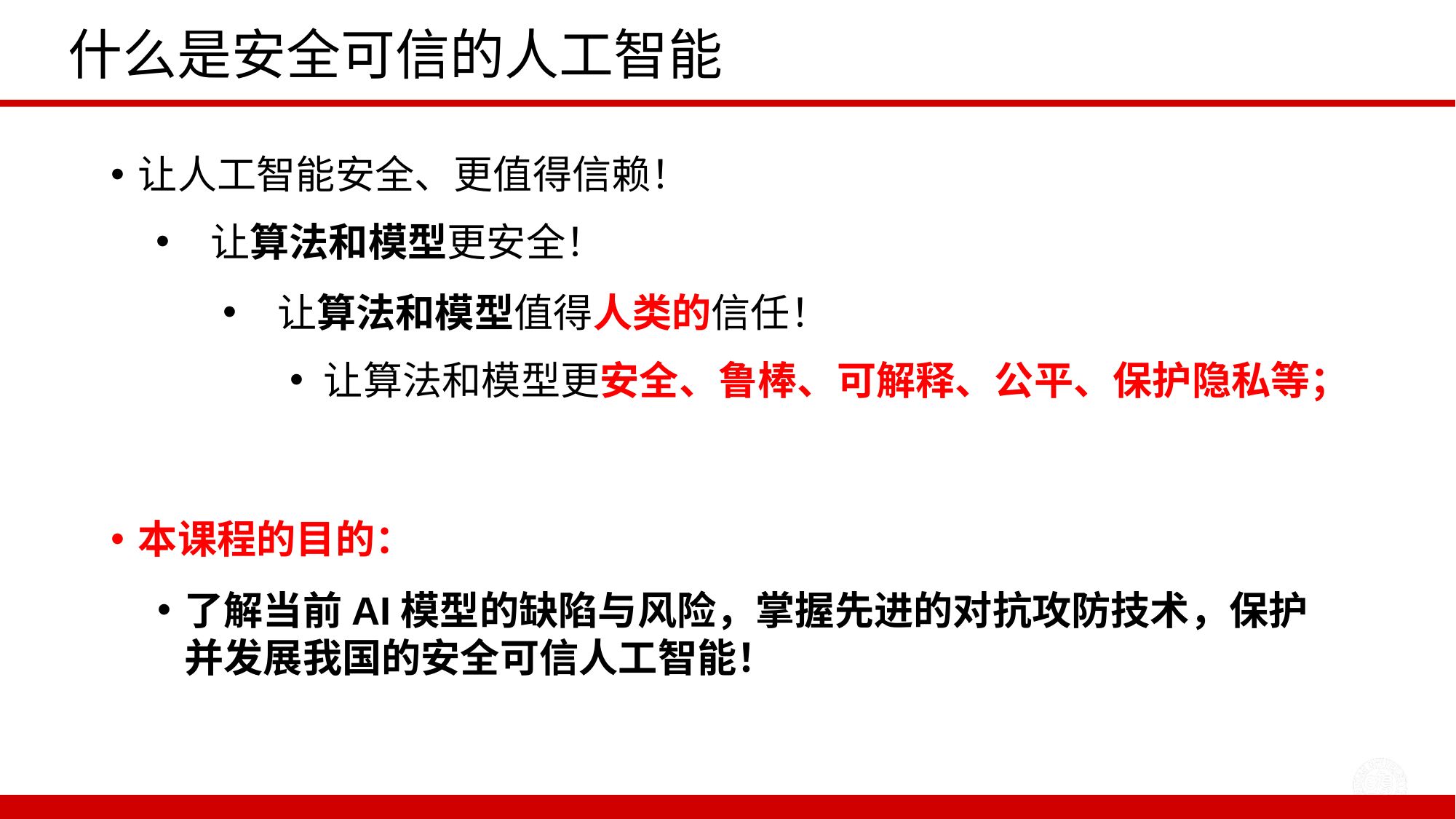

# 什么是安全可信的人工智能
让人工智能安全、更值得信赖！
让算法和模型更安全！
让算法和模型值得人类的信任！
让算法和模型更安全、鲁棒、可解释、公平、保护隐私等；
本课程的目的：
了解当前AI模型的缺陷与风险，掌握先进的对抗攻防技术，保护并发展我国的安全可信人工智能！